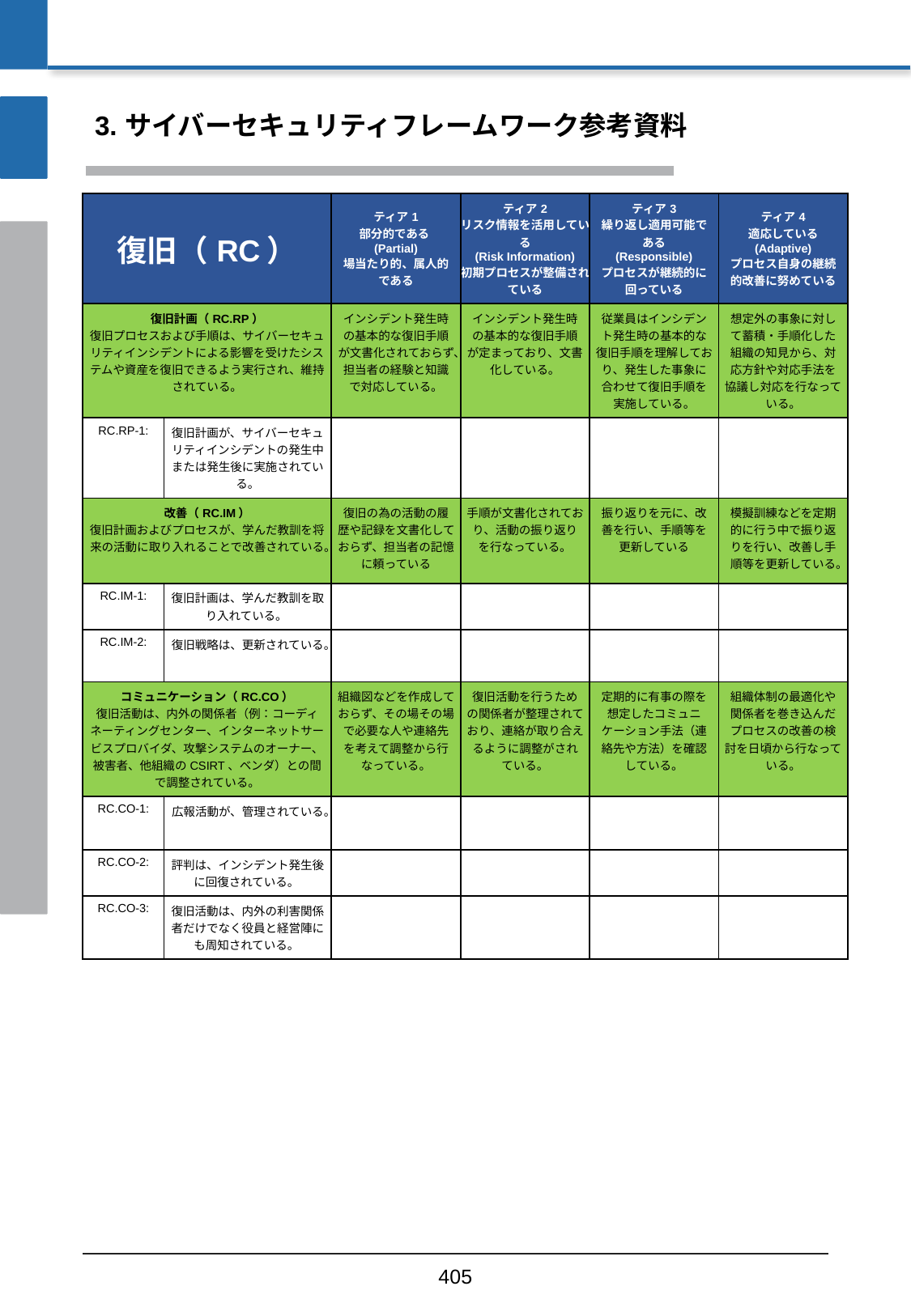

3. サイバーセキュリティフレームワーク参考資料
| 復旧（RC） |  | ティア1 部分的である(Partial) 場当たり的、属人的である | ティア2 リスク情報を活用している (Risk Information) 初期プロセスが整備されている | ティア3 繰り返し適用可能である (Responsible) プロセスが継続的に回っている | ティア4 適応している (Adaptive) プロセス自身の継続的改善に努めている |
| --- | --- | --- | --- | --- | --- |
| 復旧計画（RC.RP） 復旧プロセスおよび手順は、サイバーセキュリティインシデントによる影響を受けたシステムや資産を復旧できるよう実行され、維持されている。 |  | インシデント発生時の基本的な復旧手順が文書化されておらず、担当者の経験と知識で対応している。 | インシデント発生時の基本的な復旧手順が定まっており、文書化している。 | 従業員はインシデント発生時の基本的な復旧手順を理解しており、発生した事象に合わせて復旧手順を実施している。 | 想定外の事象に対して蓄積・手順化した組織の知見から、対応方針や対応手法を協議し対応を行なっている。 |
| RC.RP-1: | 復旧計画が、サイバーセキュリティインシデントの発生中または発生後に実施されている。 |  |  |  |  |
| 改善（RC.IM） 復旧計画およびプロセスが、学んだ教訓を将来の活動に取り入れることで改善されている。 |  | 復旧の為の活動の履歴や記録を文書化しておらず、担当者の記憶に頼っている | 手順が文書化されており、活動の振り返りを行なっている。 | 振り返りを元に、改善を行い、手順等を更新している | 模擬訓練などを定期的に行う中で振り返りを行い、改善し手順等を更新している。 |
| RC.IM-1: | 復旧計画は、学んだ教訓を取り入れている。 |  |  |  |  |
| RC.IM-2: | 復旧戦略は、更新されている。 |  |  |  |  |
| コミュニケーション（RC.CO） 復旧活動は、内外の関係者（例：コーディネーティングセンター、インターネットサービスプロバイダ、攻撃システムのオーナー、被害者、他組織のCSIRT、ベンダ）との間で調整されている。 |  | 組織図などを作成しておらず、その場その場で必要な人や連絡先を考えて調整から行なっている。 | 復旧活動を行うための関係者が整理されており、連絡が取り合えるように調整がされている。 | 定期的に有事の際を想定したコミュニケーション手法（連絡先や方法）を確認している。 | 組織体制の最適化や関係者を巻き込んだプロセスの改善の検討を日頃から行なっている。 |
| RC.CO-1: | 広報活動が、管理されている。 |  |  |  |  |
| RC.CO-2: | 評判は、インシデント発生後に回復されている。 |  |  |  |  |
| RC.CO-3: | 復旧活動は、内外の利害関係者だけでなく役員と経営陣にも周知されている。 |  |  |  |  |
405